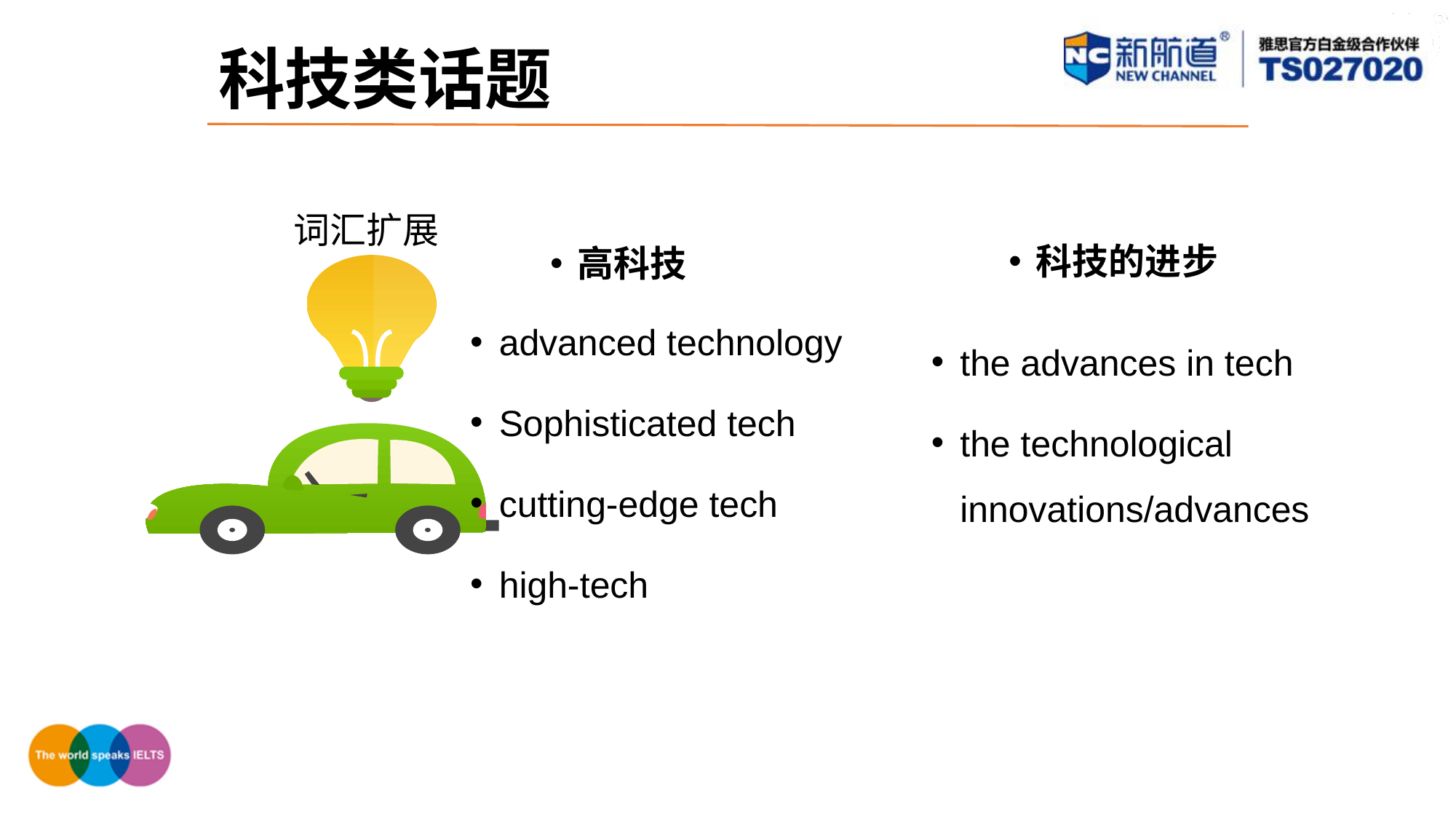

科技类话题
# 词汇扩展
科技的进步
高科技
advanced technology
Sophisticated tech
cutting-edge tech
high-tech

the advances in tech
the technological innovations/advances